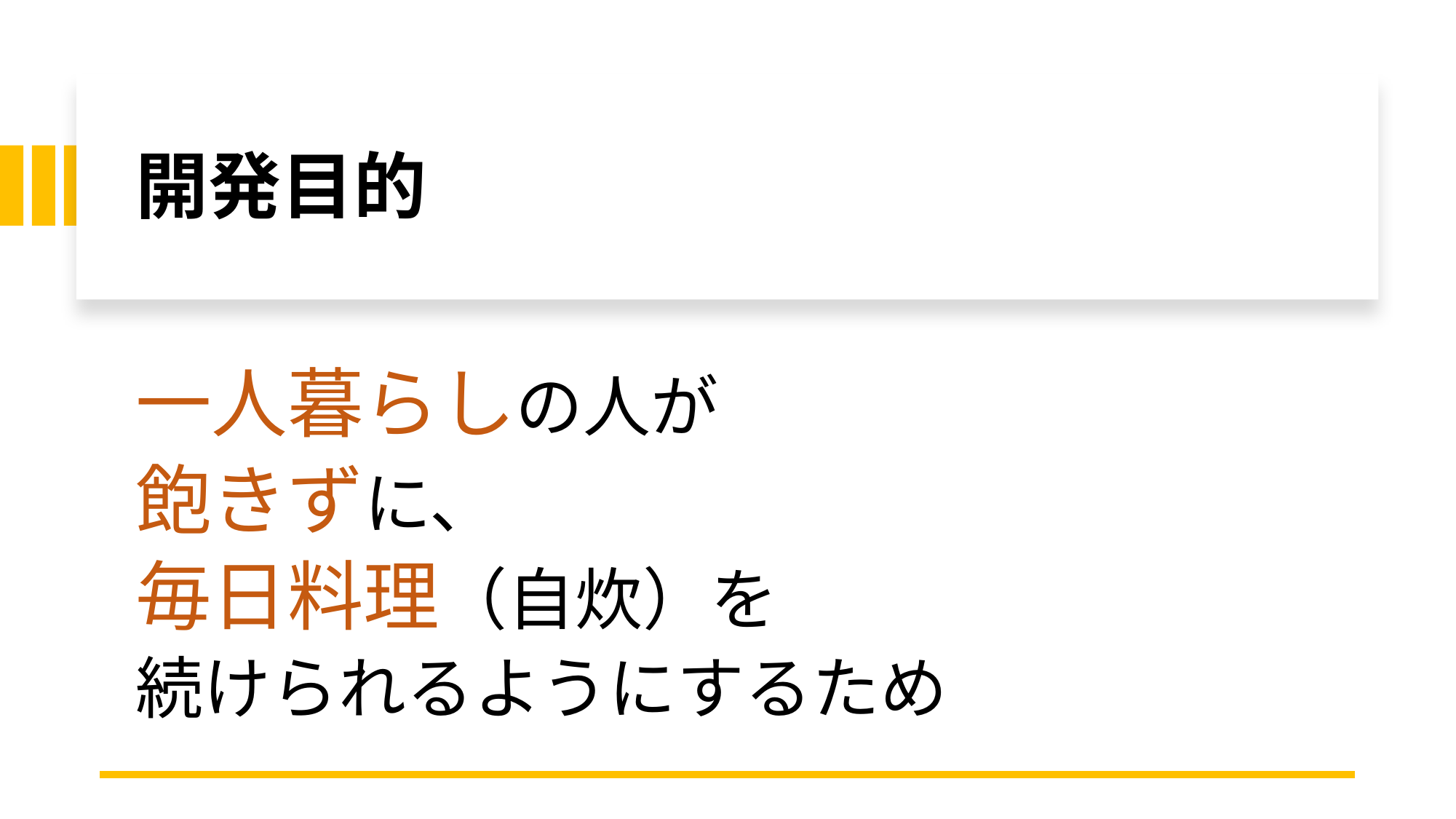

# 開発目的

一人暮らしの人が
飽きずに、
毎日料理（自炊）を
続けられるようにするため